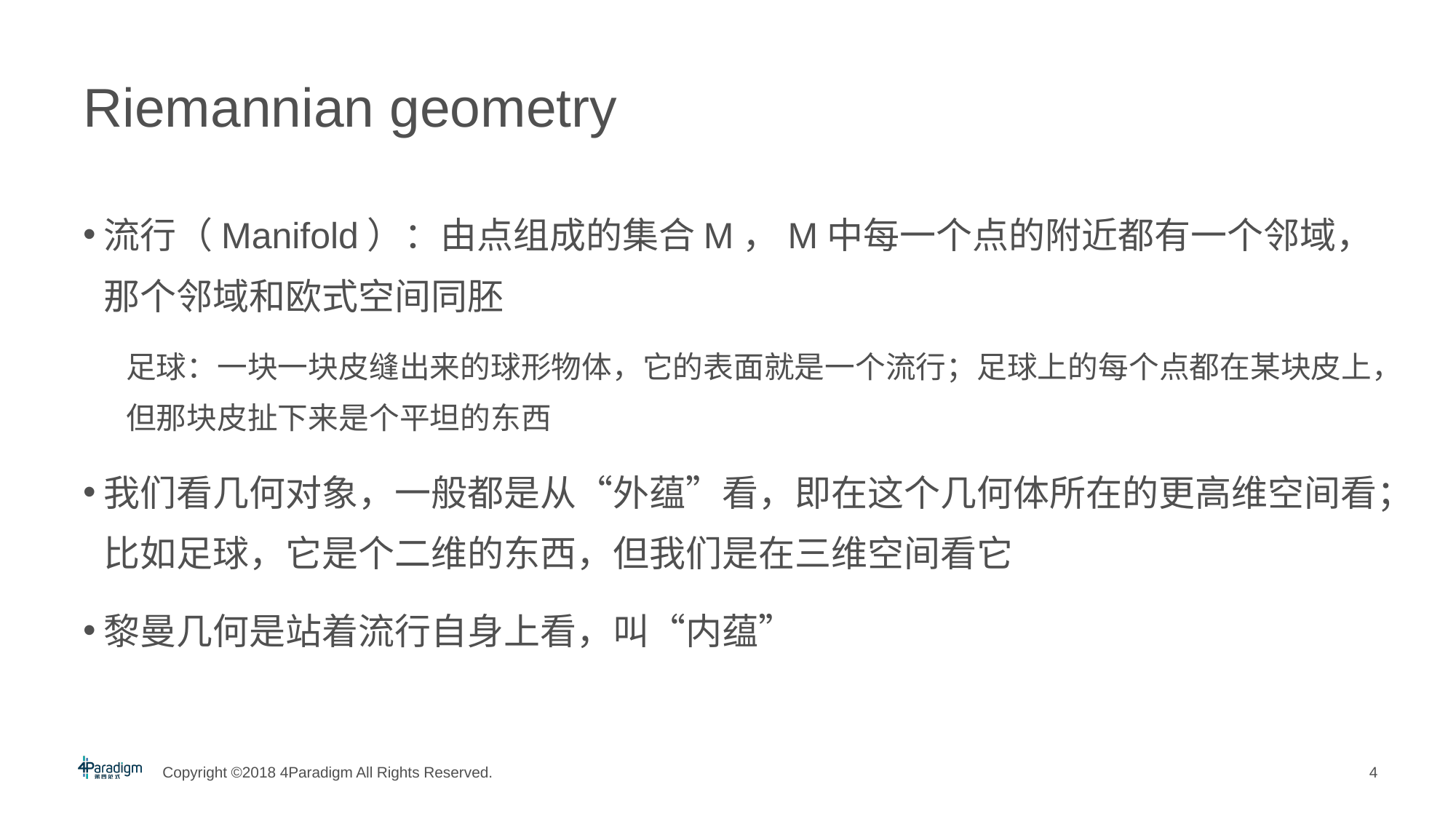

# Riemannian geometry
流行（Manifold）：由点组成的集合M，M中每一个点的附近都有一个邻域，那个邻域和欧式空间同胚
足球：一块一块皮缝出来的球形物体，它的表面就是一个流行；足球上的每个点都在某块皮上，但那块皮扯下来是个平坦的东西
我们看几何对象，一般都是从“外蕴”看，即在这个几何体所在的更高维空间看；比如足球，它是个二维的东西，但我们是在三维空间看它
黎曼几何是站着流行自身上看，叫“内蕴”
4